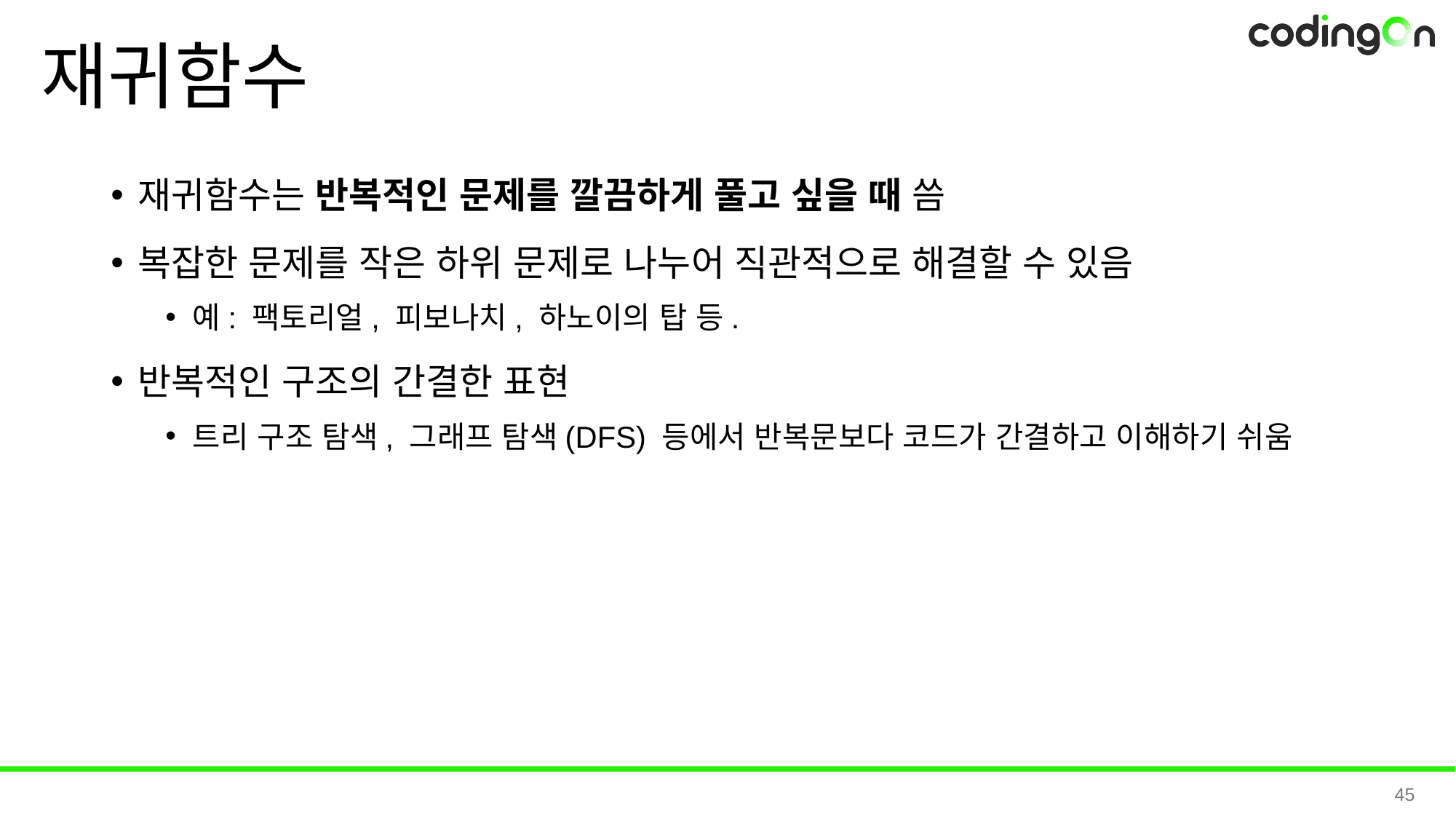

# 재귀함수
재귀함수는 반복적인 문제를 깔끔하게 풀고 싶을 때 씀
복잡한 문제를 작은 하위 문제로 나누어 직관적으로 해결할 수 있음
예: 팩토리얼, 피보나치, 하노이의 탑 등.
반복적인 구조의 간결한 표현
트리 구조 탐색, 그래프 탐색(DFS) 등에서 반복문보다 코드가 간결하고 이해하기 쉬움
45